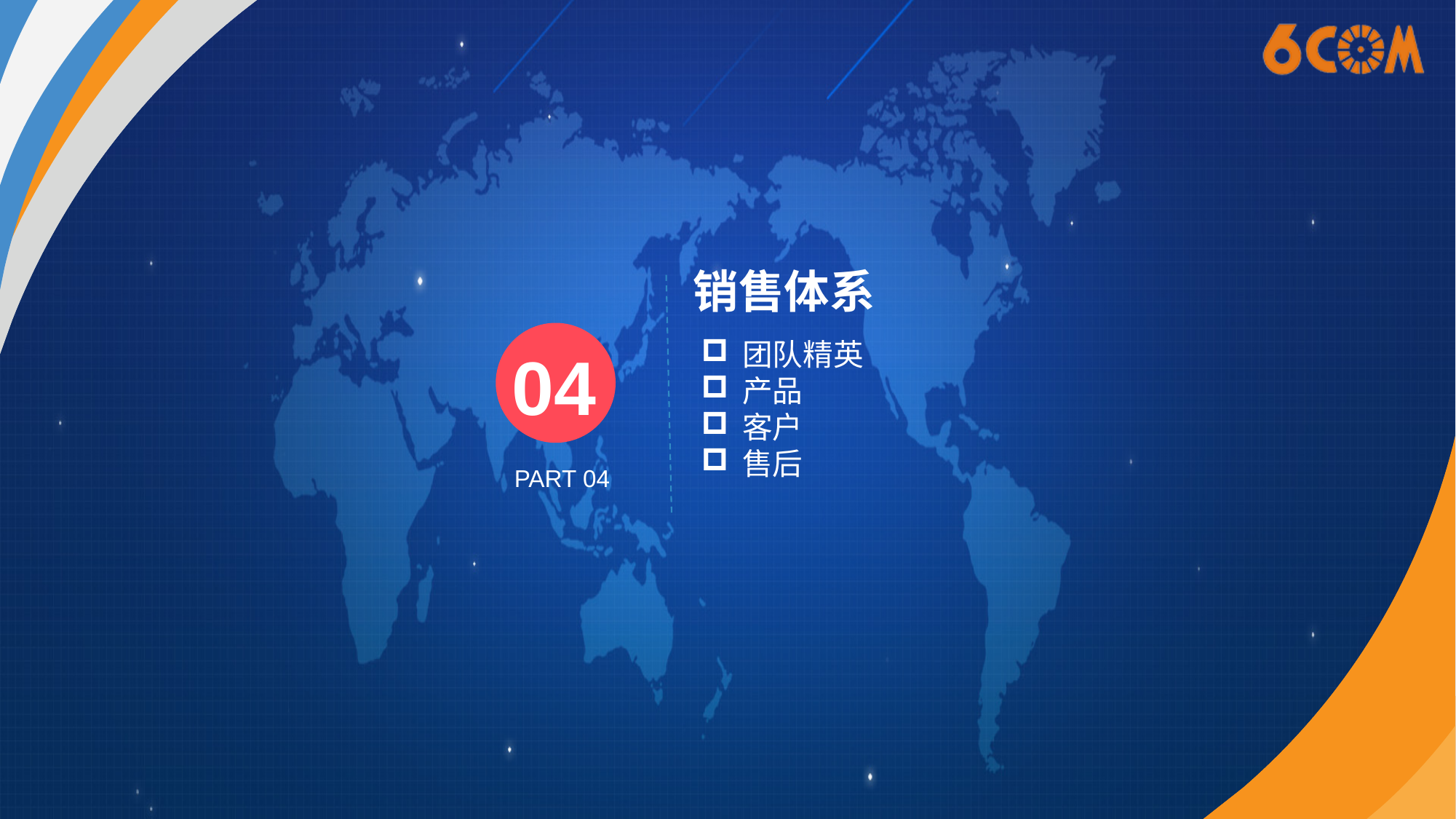

销售体系

团队精英
产品
客户
售后

04
PART 04